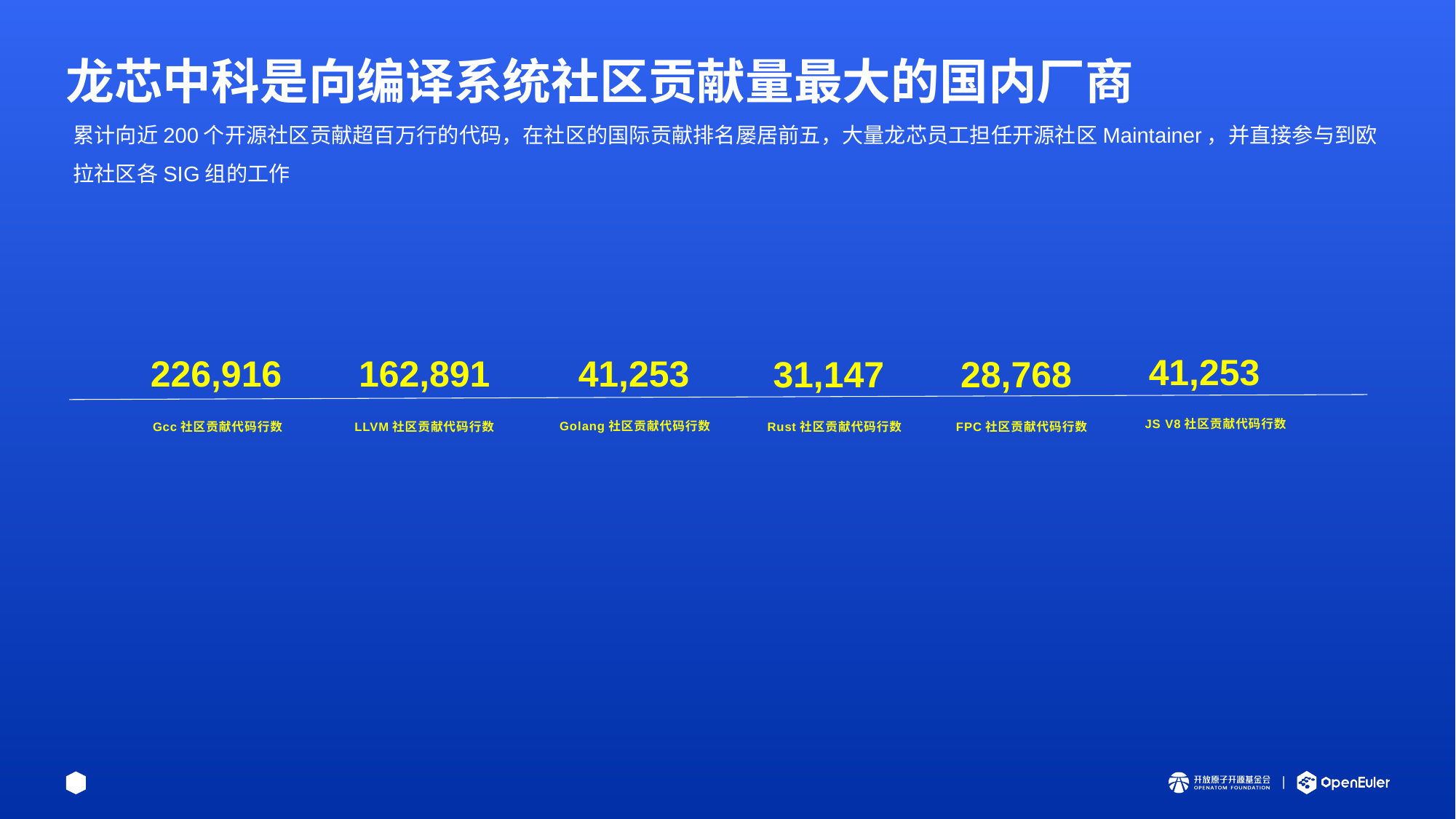

# 龙芯中科是向编译系统社区贡献量最大的国内厂商
累计向近200个开源社区贡献超百万行的代码，在社区的国际贡献排名屡居前五，大量龙芯员工担任开源社区Maintainer，并直接参与到欧拉社区各SIG组的工作
41,253
JS V8社区贡献代码行数
226,916
Gcc社区贡献代码行数
162,891
LLVM社区贡献代码行数
41,253
Golang社区贡献代码行数
31,147
Rust社区贡献代码行数
28,768
FPC社区贡献代码行数
14